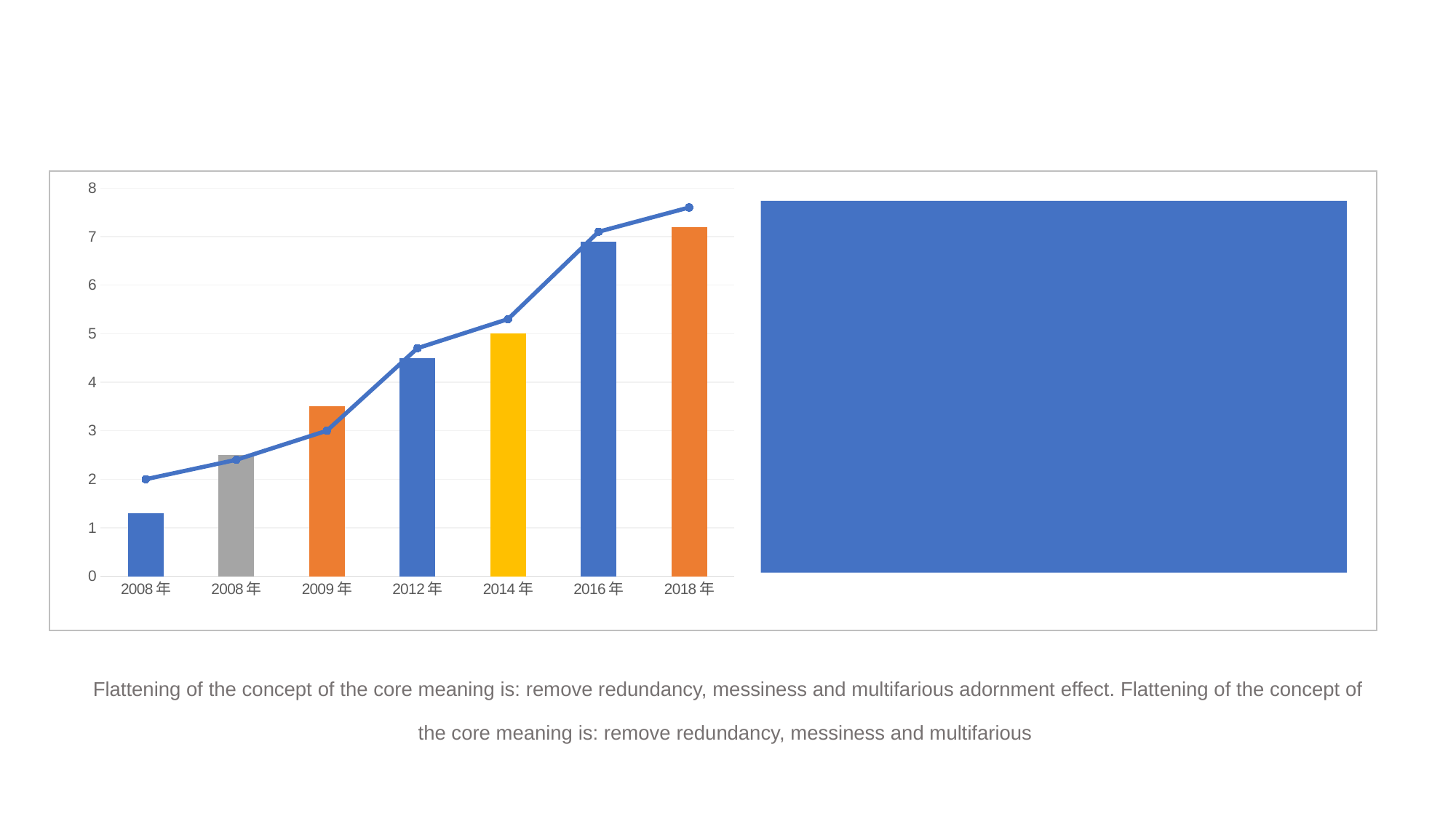

### Chart

| Category | 系列 1 | 系列 12 |
|---|---|---|
| 2008年 | 1.3 | 2.0 |
| 2008年 | 2.5 | 2.4 |
| 2009年 | 3.5 | 3.0 |
| 2012年 | 4.5 | 4.7 |
| 2014年 | 5.0 | 5.3 |
| 2016年 | 6.9 | 7.1 |
| 2018年 | 7.2 | 7.6 |
Flattening of the concept of the core meaning is: remove redundancy, messiness and multifarious adornment effect. Flattening of the concept of the core meaning is: remove redundancy, messiness and multifarious